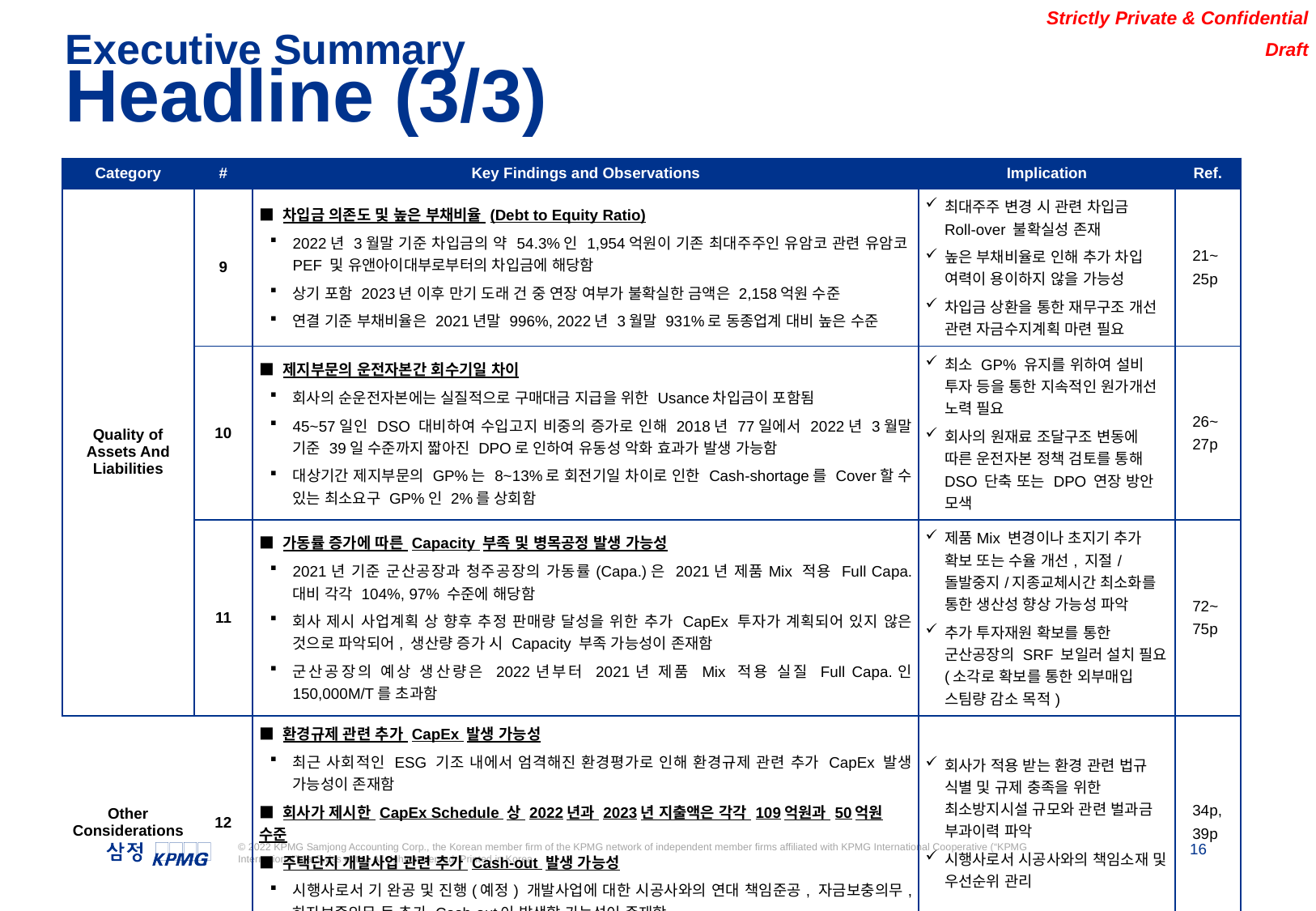

Executive Summary
Headline (3/3)
| Category | # | Key Findings and Observations | Implication | Ref. |
| --- | --- | --- | --- | --- |
| Quality of Assets And Liabilities | 9 | ■ 차입금 의존도 및 높은 부채비율 (Debt to Equity Ratio) 2022년 3월말 기준 차입금의 약 54.3%인 1,954억원이 기존 최대주주인 유암코 관련 유암코PEF 및 유앤아이대부로부터의 차입금에 해당함 상기 포함 2023년 이후 만기 도래 건 중 연장 여부가 불확실한 금액은 2,158억원 수준 연결 기준 부채비율은 2021년말 996%, 2022년 3월말 931%로 동종업계 대비 높은 수준 | 최대주주 변경 시 관련 차입금 Roll-over 불확실성 존재 높은 부채비율로 인해 추가 차입 여력이 용이하지 않을 가능성 차입금 상환을 통한 재무구조 개선 관련 자금수지계획 마련 필요 | 21~ 25p |
|  | 10 | ■ 제지부문의 운전자본간 회수기일 차이 회사의 순운전자본에는 실질적으로 구매대금 지급을 위한 Usance차입금이 포함됨 45~57일인 DSO 대비하여 수입고지 비중의 증가로 인해 2018년 77일에서 2022년 3월말 기준 39일 수준까지 짧아진 DPO로 인하여 유동성 악화 효과가 발생 가능함 대상기간 제지부문의 GP%는 8~13%로 회전기일 차이로 인한 Cash-shortage를 Cover할 수 있는 최소요구 GP%인 2%를 상회함 | 최소 GP% 유지를 위하여 설비 투자 등을 통한 지속적인 원가개선 노력 필요 회사의 원재료 조달구조 변동에 따른 운전자본 정책 검토를 통해 DSO 단축 또는 DPO 연장 방안 모색 | 26~ 27p |
|  | 11 | ■ 가동률 증가에 따른 Capacity 부족 및 병목공정 발생 가능성 2021년 기준 군산공장과 청주공장의 가동률(Capa.)은 2021년 제품Mix 적용 Full Capa. 대비 각각 104%, 97% 수준에 해당함 회사 제시 사업계획 상 향후 추정 판매량 달성을 위한 추가 CapEx 투자가 계획되어 있지 않은 것으로 파악되어, 생산량 증가 시 Capacity 부족 가능성이 존재함 군산공장의 예상 생산량은 2022년부터 2021년 제품 Mix 적용 실질 Full Capa.인 150,000M/T를 초과함 | 제품Mix 변경이나 초지기 추가 확보 또는 수율 개선, 지절/돌발중지/지종교체시간 최소화를 통한 생산성 향상 가능성 파악 추가 투자재원 확보를 통한 군산공장의 SRF 보일러 설치 필요 (소각로 확보를 통한 외부매입 스팀량 감소 목적) | 72~ 75p |
| Other Considerations | 12 | ■ 환경규제 관련 추가 CapEx 발생 가능성 최근 사회적인 ESG 기조 내에서 엄격해진 환경평가로 인해 환경규제 관련 추가 CapEx 발생 가능성이 존재함 ■ 회사가 제시한 CapEx Schedule 상 2022년과 2023년 지출액은 각각 109억원과 50억원 수준 ■ 주택단지 개발사업 관련 추가 Cash-out 발생 가능성 시행사로서 기 완공 및 진행(예정) 개발사업에 대한 시공사와의 연대 책임준공, 자금보충의무, 하자보증의무 등 추가 Cash-out이 발생할 가능성이 존재함 | 회사가 적용 받는 환경 관련 법규 식별 및 규제 충족을 위한 최소방지시설 규모와 관련 벌과금 부과이력 파악 시행사로서 시공사와의 책임소재 및 우선순위 관리 | 34p, 39p |